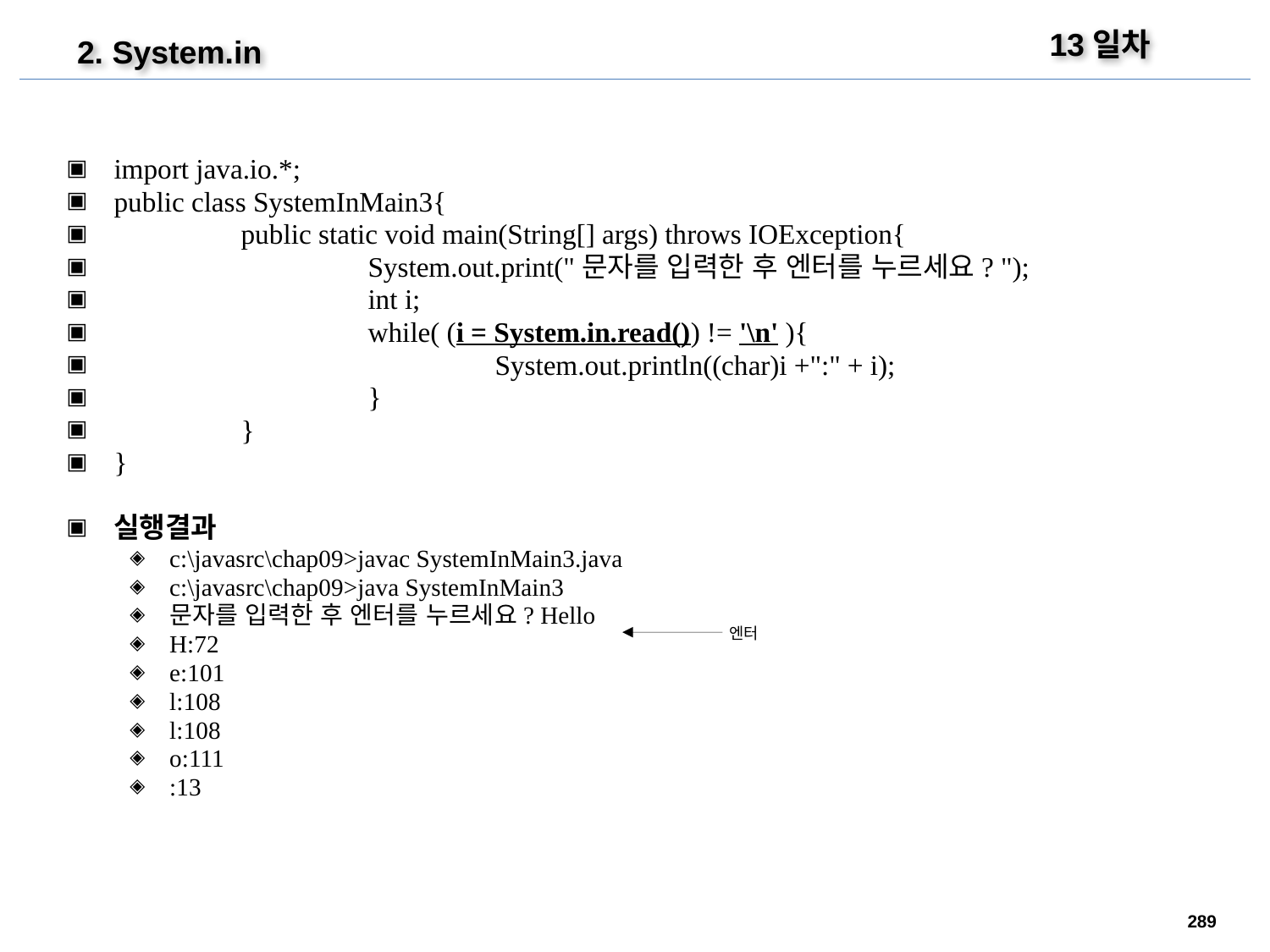

13일차
2. System.in
import java.io.*;
public class SystemInMain3{
	public static void main(String[] args) throws IOException{
		System.out.print("문자를 입력한 후 엔터를 누르세요? ");
		int i;
		while( (i = System.in.read()) != '\n' ){
			System.out.println((char)i +":" + i);
		}
	}
}

실행결과
c:\javasrc\chap09>javac SystemInMain3.java
c:\javasrc\chap09>java SystemInMain3
문자를 입력한 후 엔터를 누르세요? Hello
H:72
e:101
l:108
l:108
o:111
:13
엔터